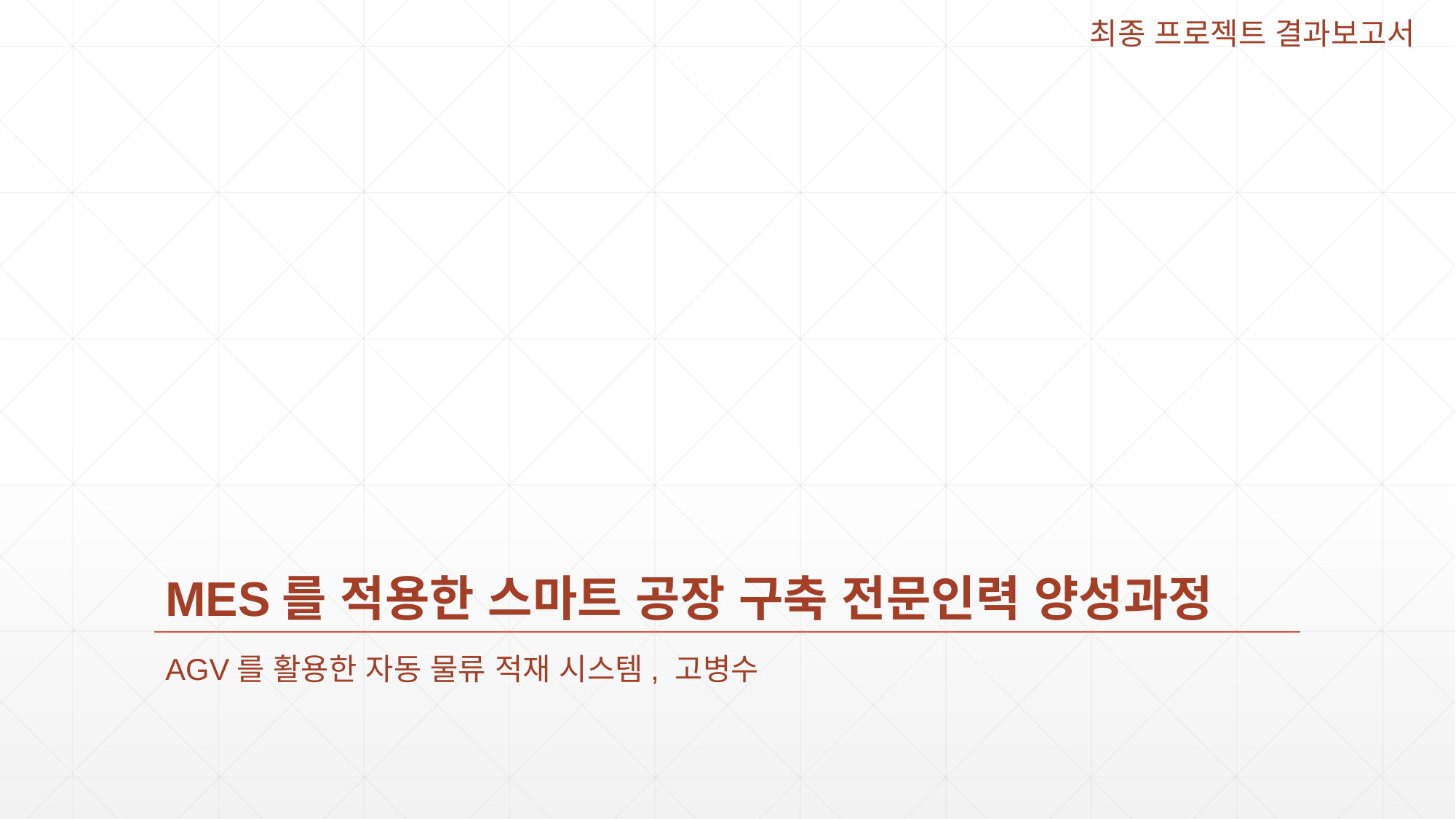

최종 프로젝트 결과보고서
# MES를 적용한 스마트 공장 구축 전문인력 양성과정
AGV를 활용한 자동 물류 적재 시스템, 고병수